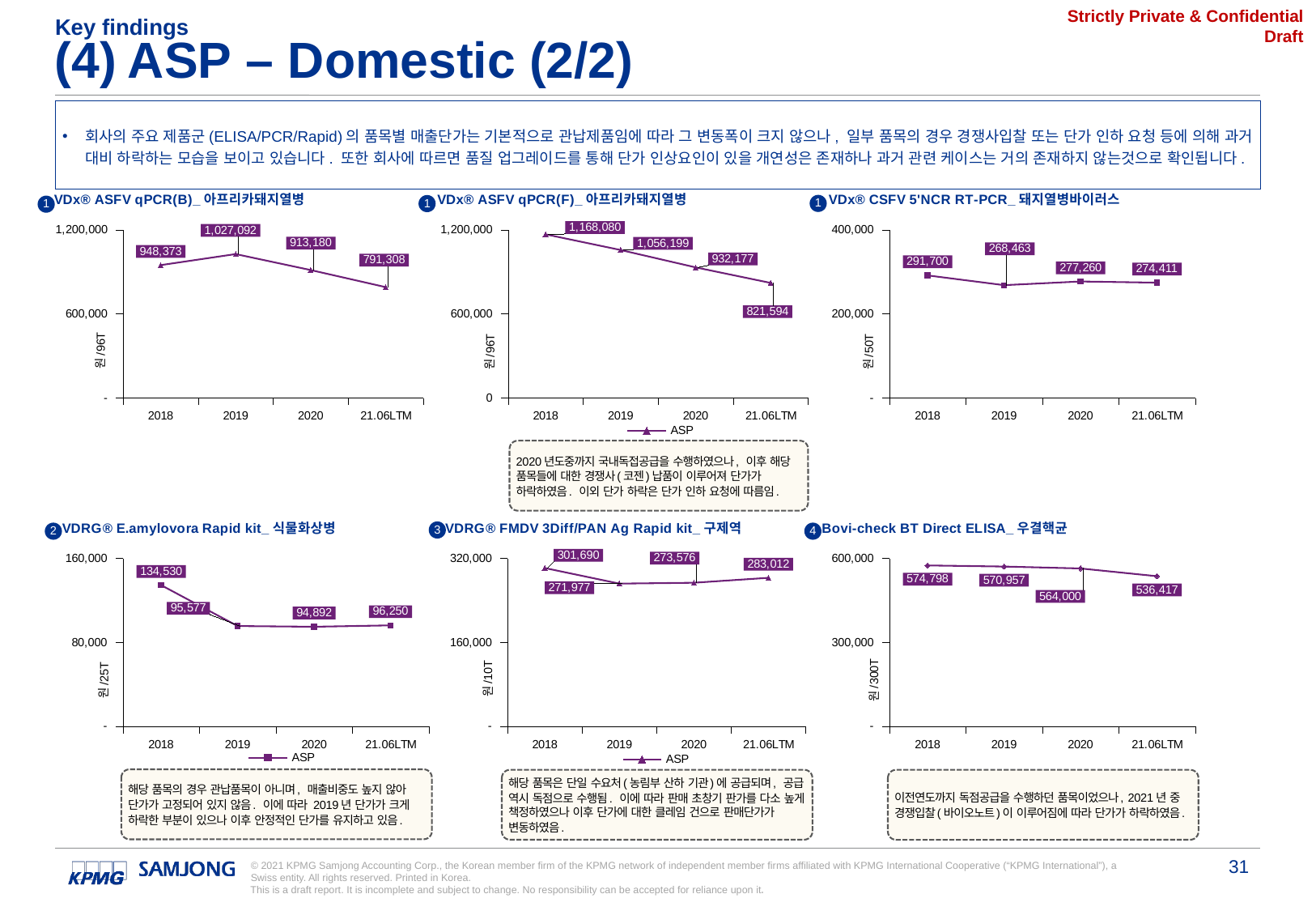

Key findings
(4) ASP – Domestic (2/2)
회사의 주요 제품군(ELISA/PCR/Rapid)의 품목별 매출단가는 기본적으로 관납제품임에 따라 그 변동폭이 크지 않으나, 일부 품목의 경우 경쟁사입찰 또는 단가 인하 요청 등에 의해 과거 대비 하락하는 모습을 보이고 있습니다. 또한 회사에 따르면 품질 업그레이드를 통해 단가 인상요인이 있을 개연성은 존재하나 과거 관련 케이스는 거의 존재하지 않는것으로 확인됩니다.

### Chart: VDx® ASFV qPCR(B)_아프리카돼지열병

| Category | ASP |
|---|---|
| 2018 | 948372.6315789474 |
| 2019 | 1027091.9205298013 |
| 2020 | 913180.064724919 |
| 21.06LTM | 791307.9470198676 |

### Chart: VDx® ASFV qPCR(F)_아프리카돼지열병

| Category | ASP |
|---|---|
| 2018 | 1168080.0 |
| 2019 | 1056198.7878787878 |
| 2020 | 932177.2197309417 |
| 21.06LTM | 821594.0366972478 |

### Chart: VDx® CSFV 5'NCR RT-PCR_돼지열병바이러스

| Category | ASP |
|---|---|
| 2018 | 291700.29895366216 |
| 2019 | 268462.6234132581 |
| 2020 | 277259.72222222225 |
| 21.06LTM | 274410.5409153953 |
Source: 회사제공자료`

### Chart: VDRG® E.amylovora Rapid kit_식물화상병

| Category | ASP |
|---|---|
| 2018 | 134530.08875739644 |
| 2019 | 95577.44565217392 |
| 2020 | 94892.28529839884 |
| 21.06LTM | 96250.0 |

### Chart: VDRG® FMDV 3Diff/PAN Ag Rapid kit_구제역

| Category | ASP |
|---|---|
| 2018 | 301689.67171717173 |
| 2019 | 271977.0773638968 |
| 2020 | 273576.1589403974 |
| 21.06LTM | 283012.34567901236 |

### Chart: Bovi-check BT Direct ELISA_우결핵균

| Category | (주)중앙백신연구소 |
|---|---|
| 2018 | 574797.7777777778 |
| 2019 | 570957.3076923077 |
| 2020 | 564000.0 |
| 21.06LTM | 536416.6666666666 |
Source: 회사제공자료`